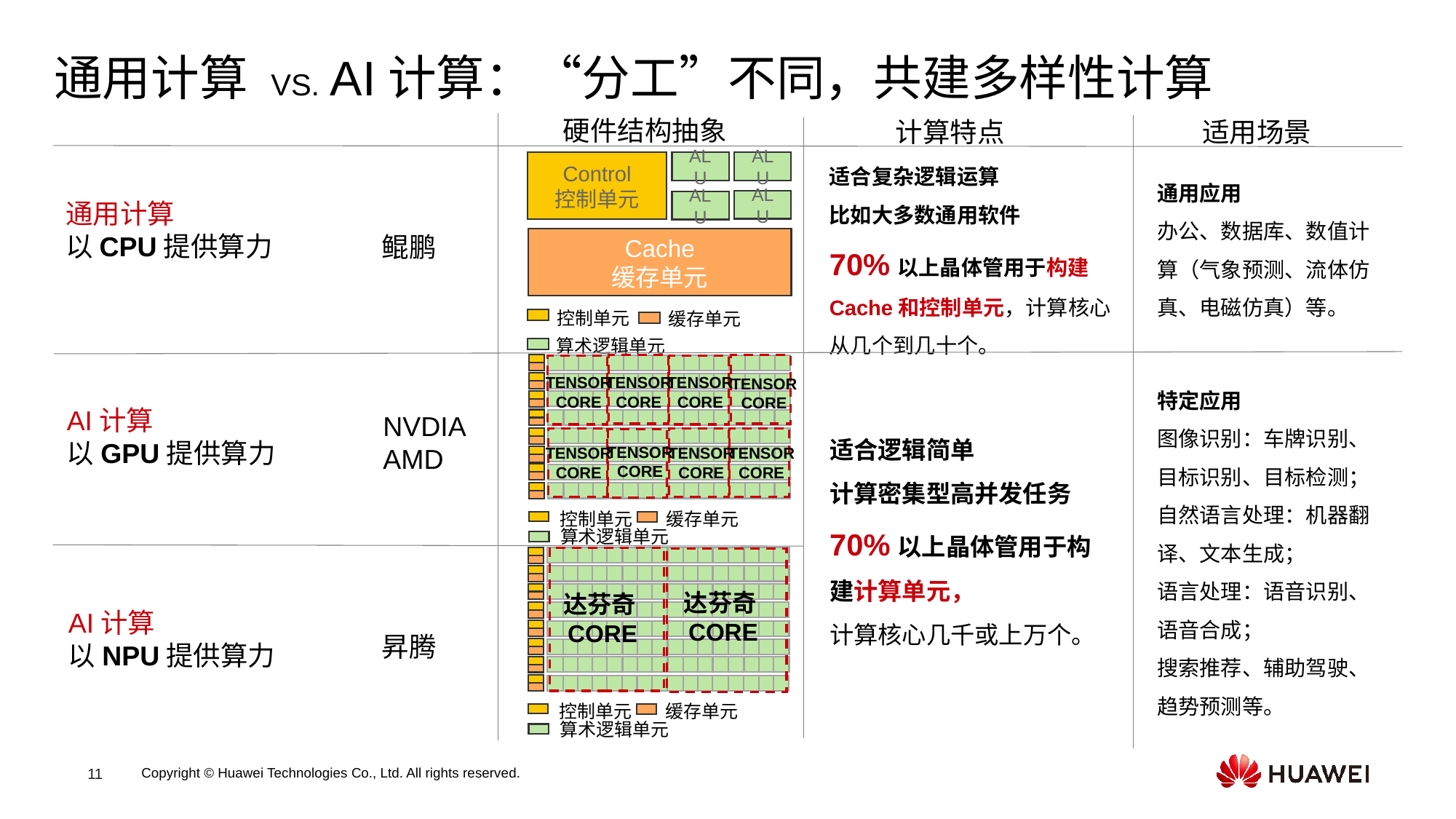

# 通用计算 VS. AI计算：“分工”不同，共建多样性计算
硬件结构抽象
计算特点
适用场景
适合复杂逻辑运算
比如大多数通用软件
70%以上晶体管用于构建Cache和控制单元，计算核心从几个到几十个。
ALU
ALU
Control
控制单元
ALU
ALU
Cache
缓存单元
控制单元
缓存单元

算术逻辑单元

通用应用
办公、数据库、数值计算（气象预测、流体仿真、电磁仿真）等。
通用计算
以CPU提供算力
鲲鹏

控制单元
缓存单元

算术逻辑单元

TENSOR
CORE
TENSOR
CORE
TENSOR
CORE
TENSOR
CORE
特定应用
图像识别：车牌识别、目标识别、目标检测；
自然语言处理：机器翻译、文本生成；
语言处理：语音识别、语音合成；
搜索推荐、辅助驾驶、趋势预测等。
AI计算
以GPU提供算力
NVDIA
AMD
适合逻辑简单
计算密集型高并发任务
70%以上晶体管用于构建计算单元，
计算核心几千或上万个。
TENSOR
CORE
TENSOR
CORE
TENSOR
CORE
TENSOR
CORE

控制单元
缓存单元

算术逻辑单元

达芬奇CORE
达芬奇CORE
AI计算
以NPU提供算力
昇腾